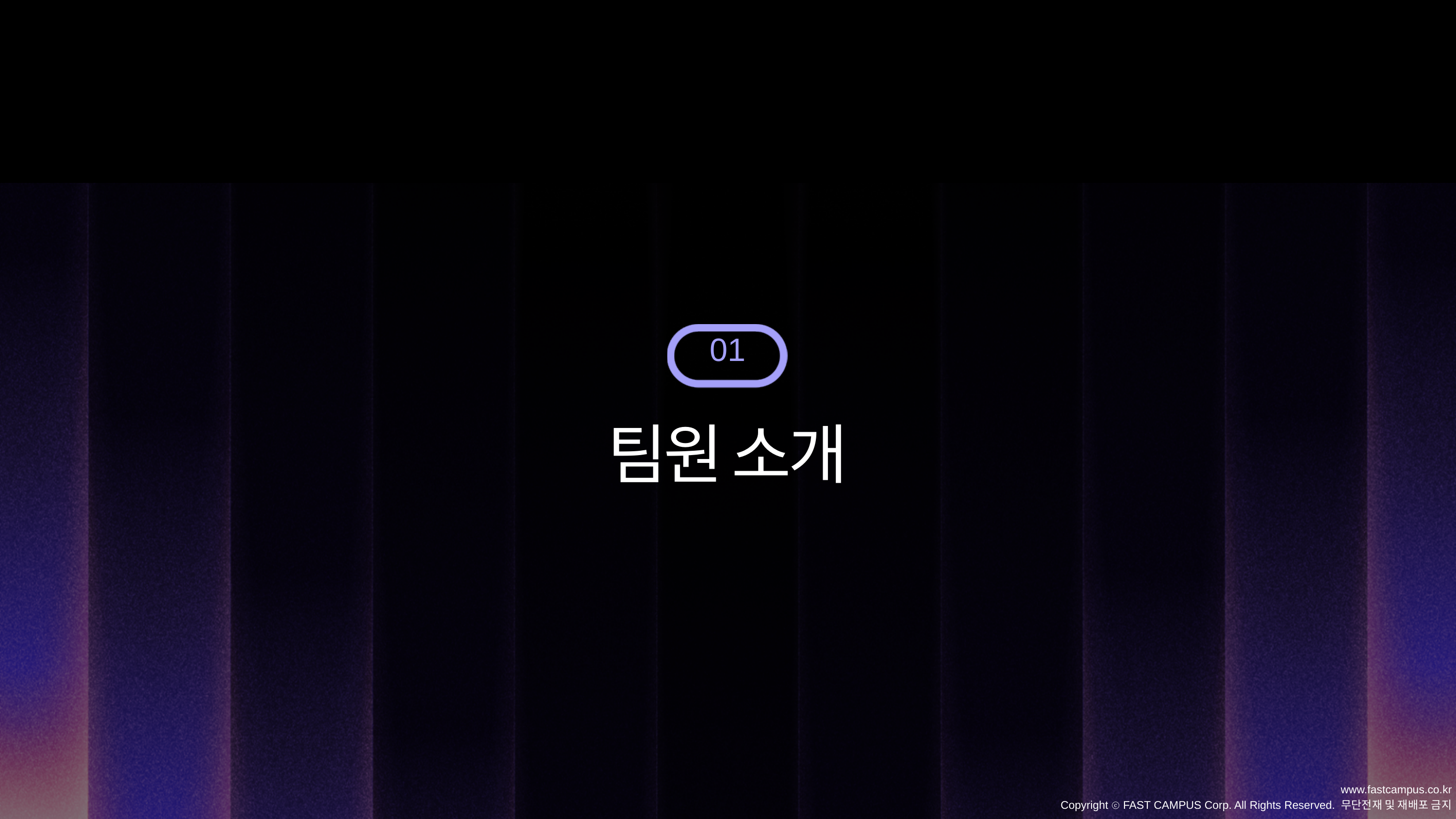

01
팀원 소개
www.fastcampus.co.kr
Copyright ⓒ FAST CAMPUS Corp. All Rights Reserved. 무단전재 및 재배포 금지